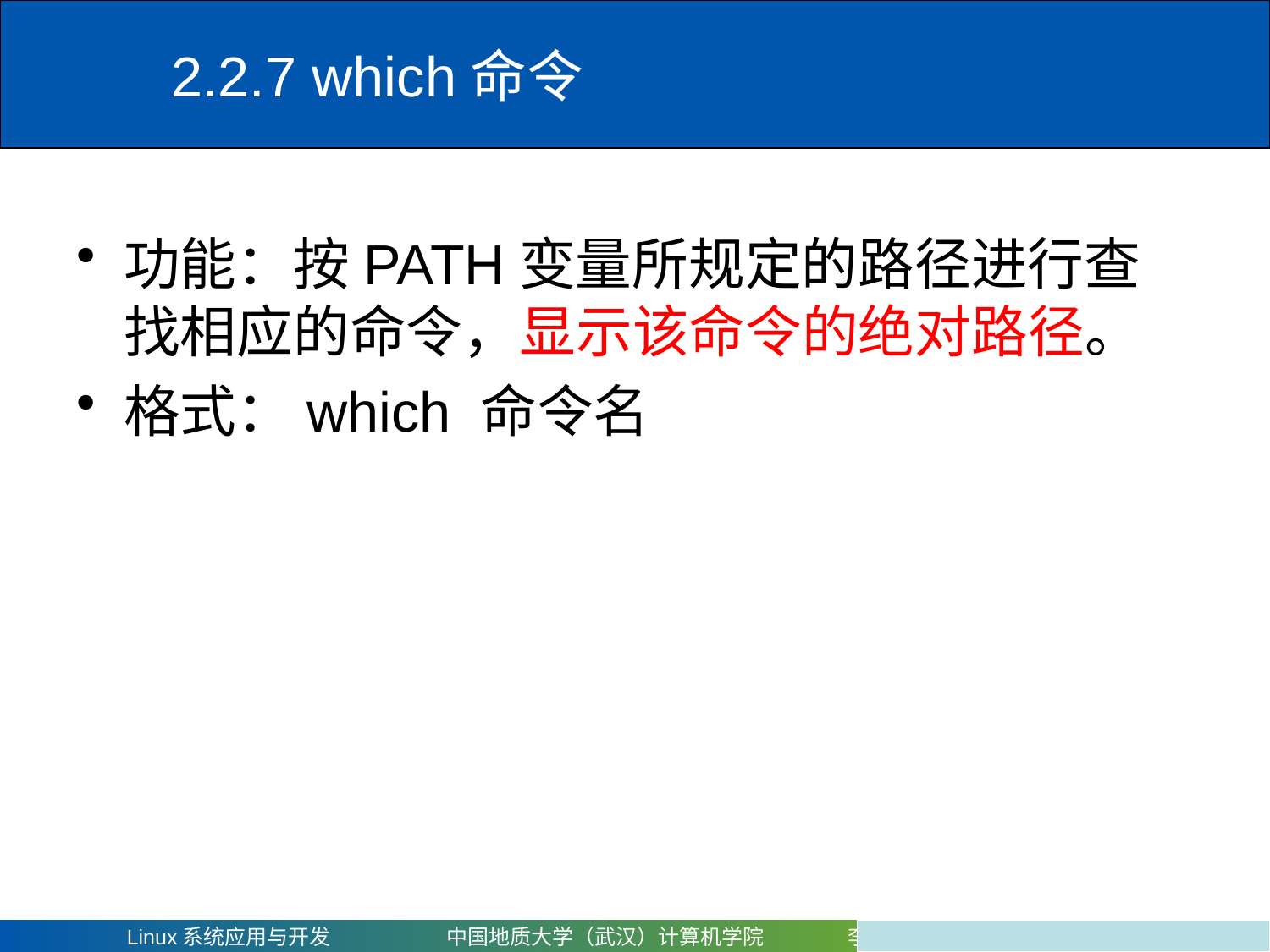

# 2.2.7 which命令
功能：按PATH变量所规定的路径进行查找相应的命令，显示该命令的绝对路径。
格式：which 命令名